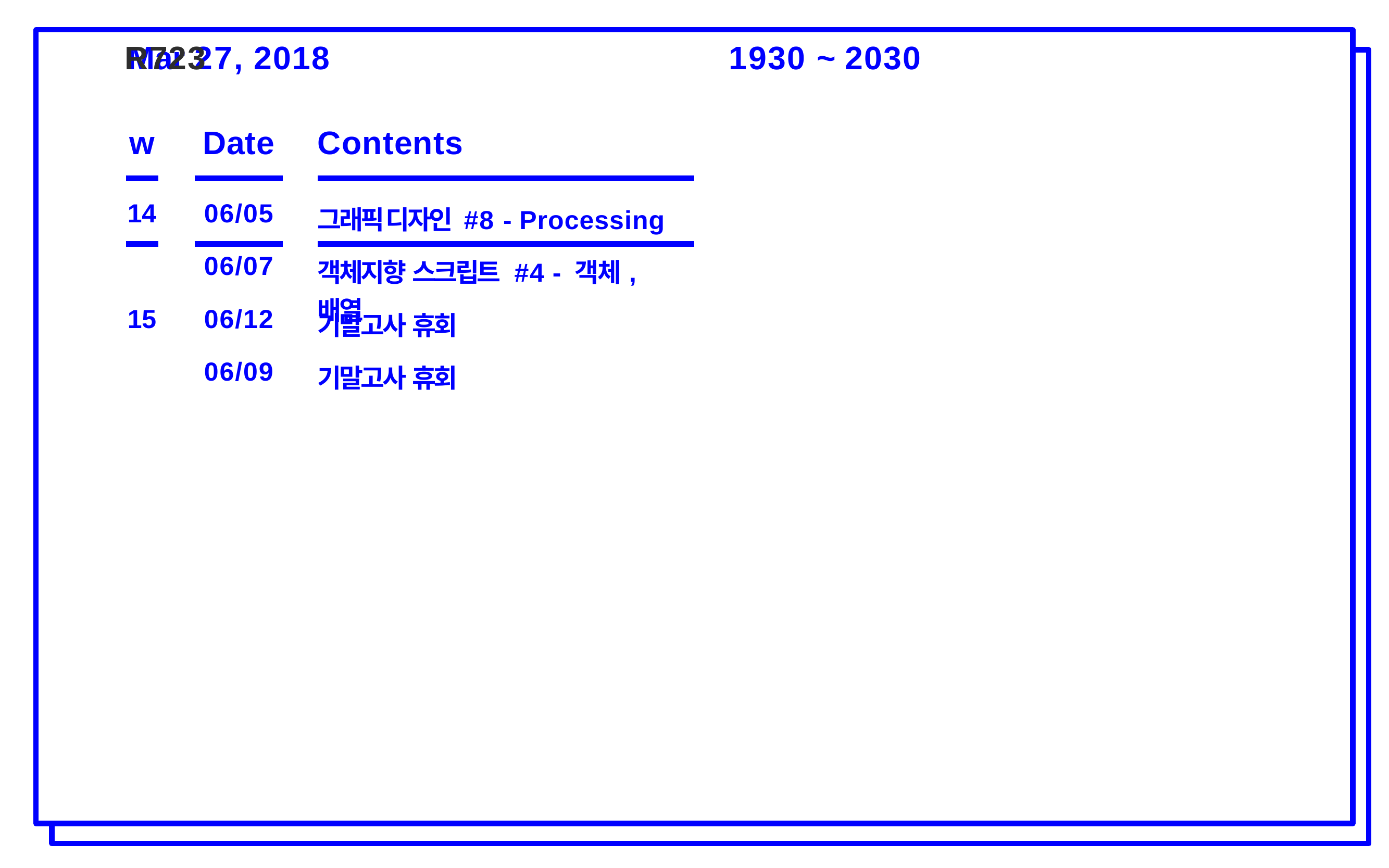

# R723
Mar 27, 2018
1930 ~ 2030
| w |  | Date |  | Contents |
| --- | --- | --- | --- | --- |
| 14 |  | 06/05 |  | 그래픽 디자인 #8 - Processing |
|  |  | 06/07 |  | 객체지향 스크립트 #4 - 객체, 배열 |
| 15 |  | 06/12 |  | 기말고사 휴회 |
|  |  | 06/09 |  | 기말고사 휴회 |